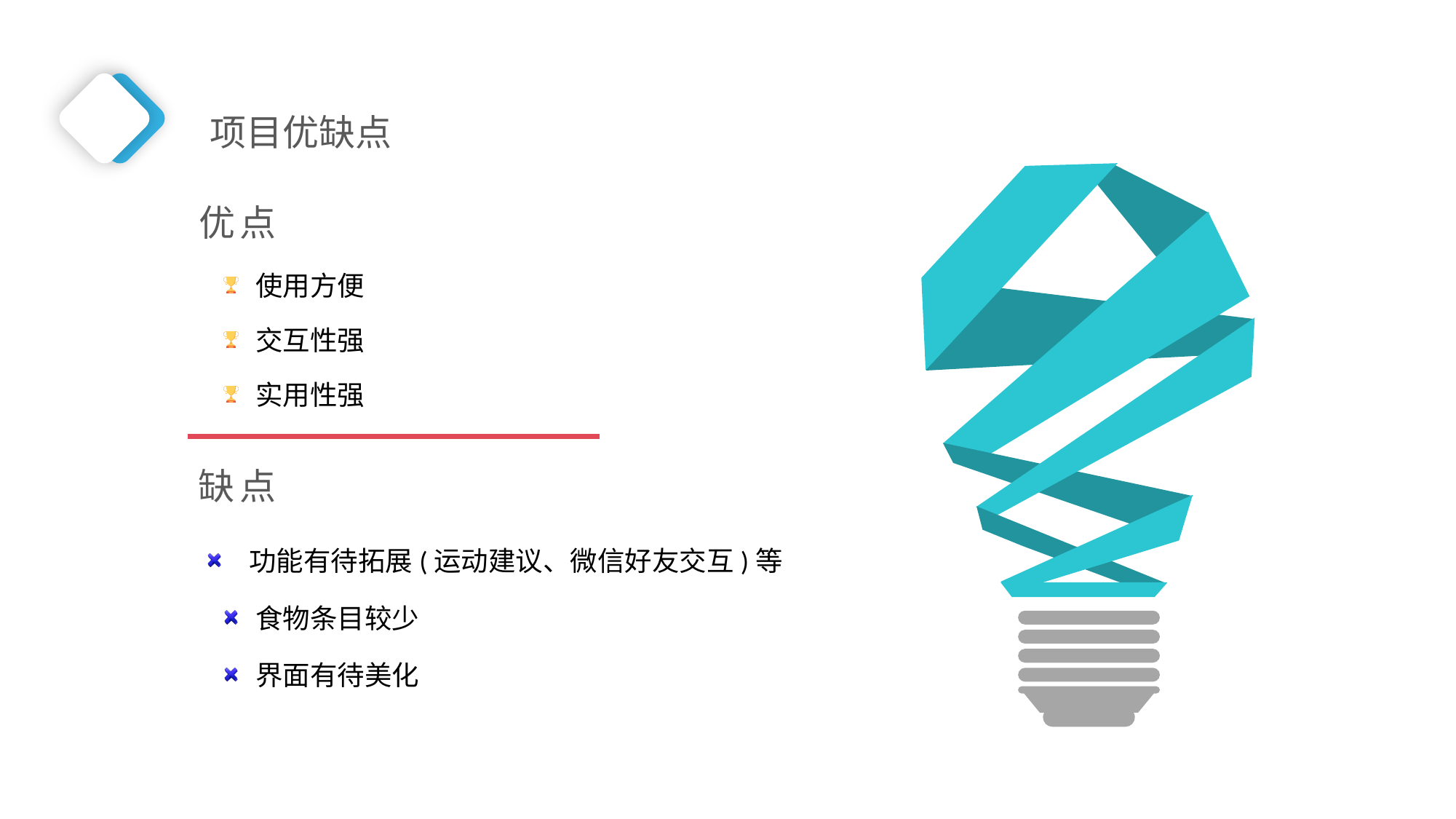

项目优缺点

优点

使用方便

交互性强
实用性强

缺点

   功能有待拓展(运动建议、微信好友交互)等

食物条目较少

界面有待美化